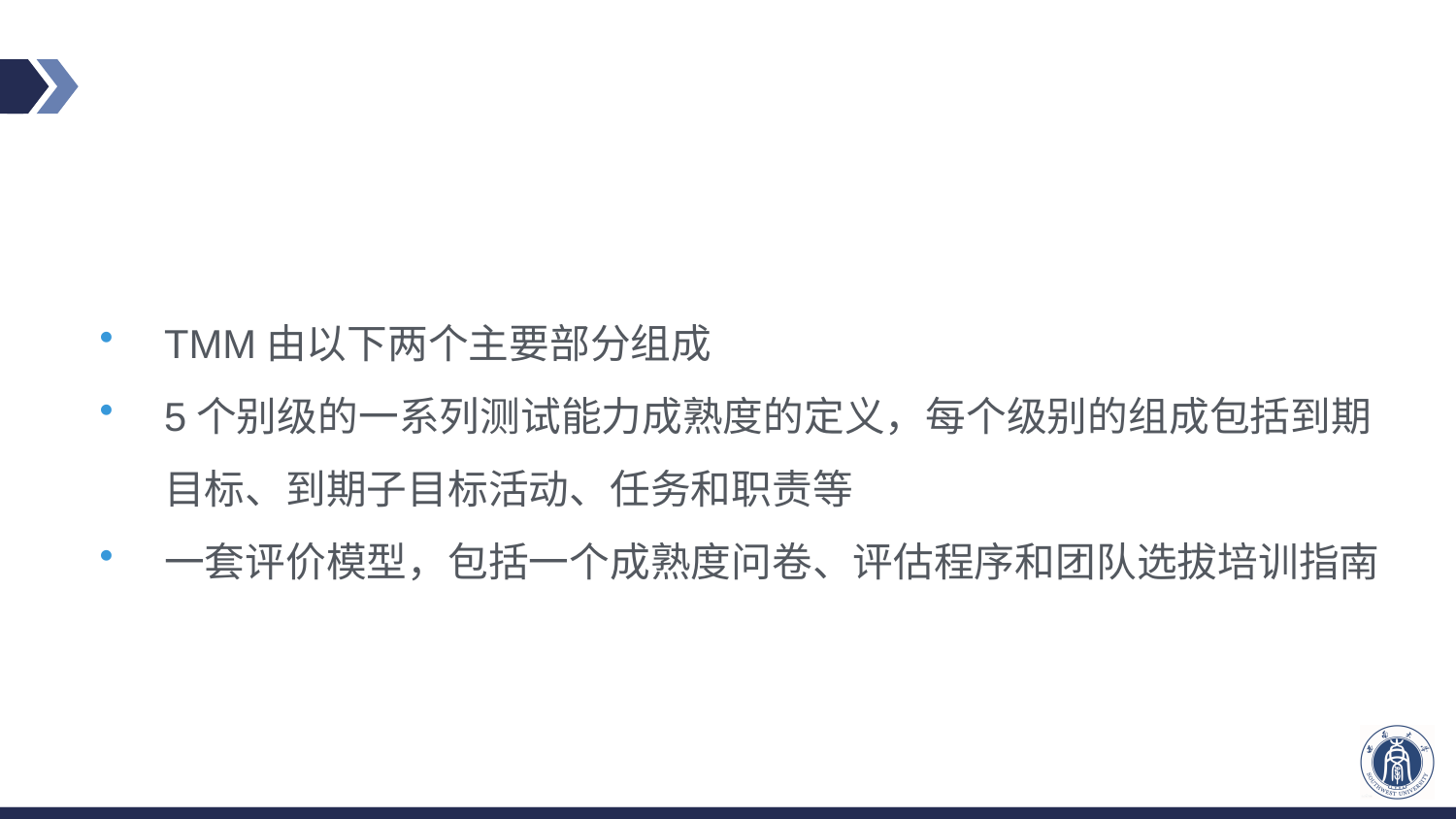

#
TMM由以下两个主要部分组成
5个别级的一系列测试能力成熟度的定义，每个级别的组成包括到期目标、到期子目标活动、任务和职责等
一套评价模型，包括一个成熟度问卷、评估程序和团队选拔培训指南